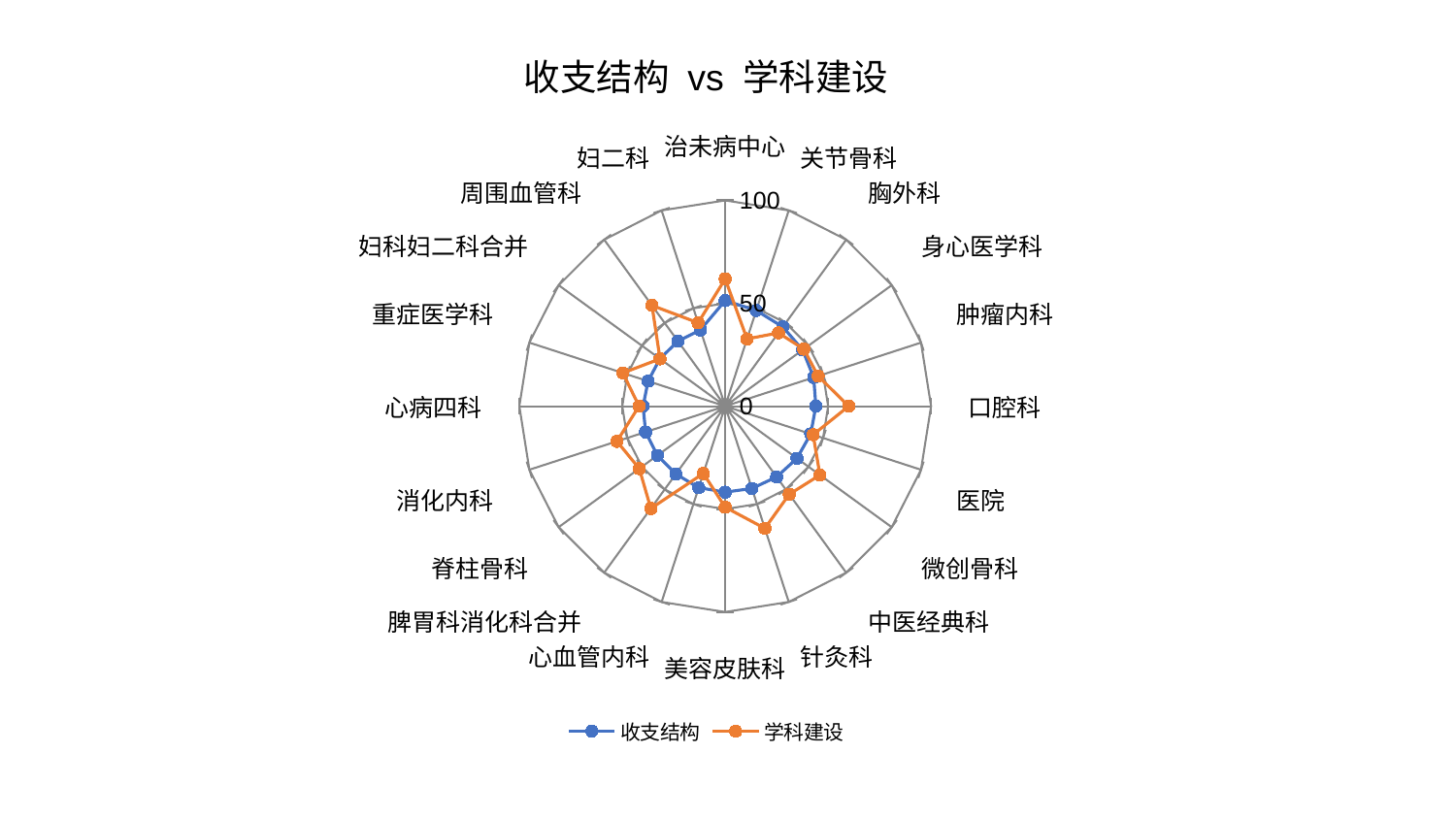

### Chart: 收支结构 vs 学科建设

| Category | 收支结构 | 学科建设 |
|---|---|---|
| 治未病中心 | 51.311366762523974 | 61.85043106420181 |
| 关节骨科 | 48.906790263278374 | 34.371941918507304 |
| 胸外科 | 47.63371159939549 | 44.04134814289801 |
| 身心医学科 | 46.52034463782929 | 47.206320549064614 |
| 肿瘤内科 | 45.200923717354605 | 47.45841831134759 |
| 口腔科 | 44.052628536907676 | 60.013421264226324 |
| 医院 | 43.68762524188362 | 44.919260009923505 |
| 微创骨科 | 43.11265094098896 | 56.90641495215661 |
| 中医经典科 | 42.52236389024496 | 52.94279952857162 |
| 针灸科 | 42.03839989803016 | 62.40986480652984 |
| 美容皮肤科 | 41.77834987272324 | 49.09837776644592 |
| 心血管内科 | 41.63336353612852 | 34.381996630893134 |
| 脾胃科消化科合并 | 40.77159323755222 | 61.45136938939626 |
| 脊柱骨科 | 40.70756443753786 | 51.60584876004236 |
| 消化内科 | 40.65274471184217 | 55.31486849028583 |
| 心病四科 | 39.89864131983746 | 41.84994205188183 |
| 重症医学科 | 39.378311785400065 | 52.26517777259182 |
| 妇科妇二科合并 | 39.222311797048775 | 39.154184746293886 |
| 周围血管科 | 39.06039160320163 | 60.53007814235077 |
| 妇二科 | 38.98765992384107 | 42.610932313159374 |
25